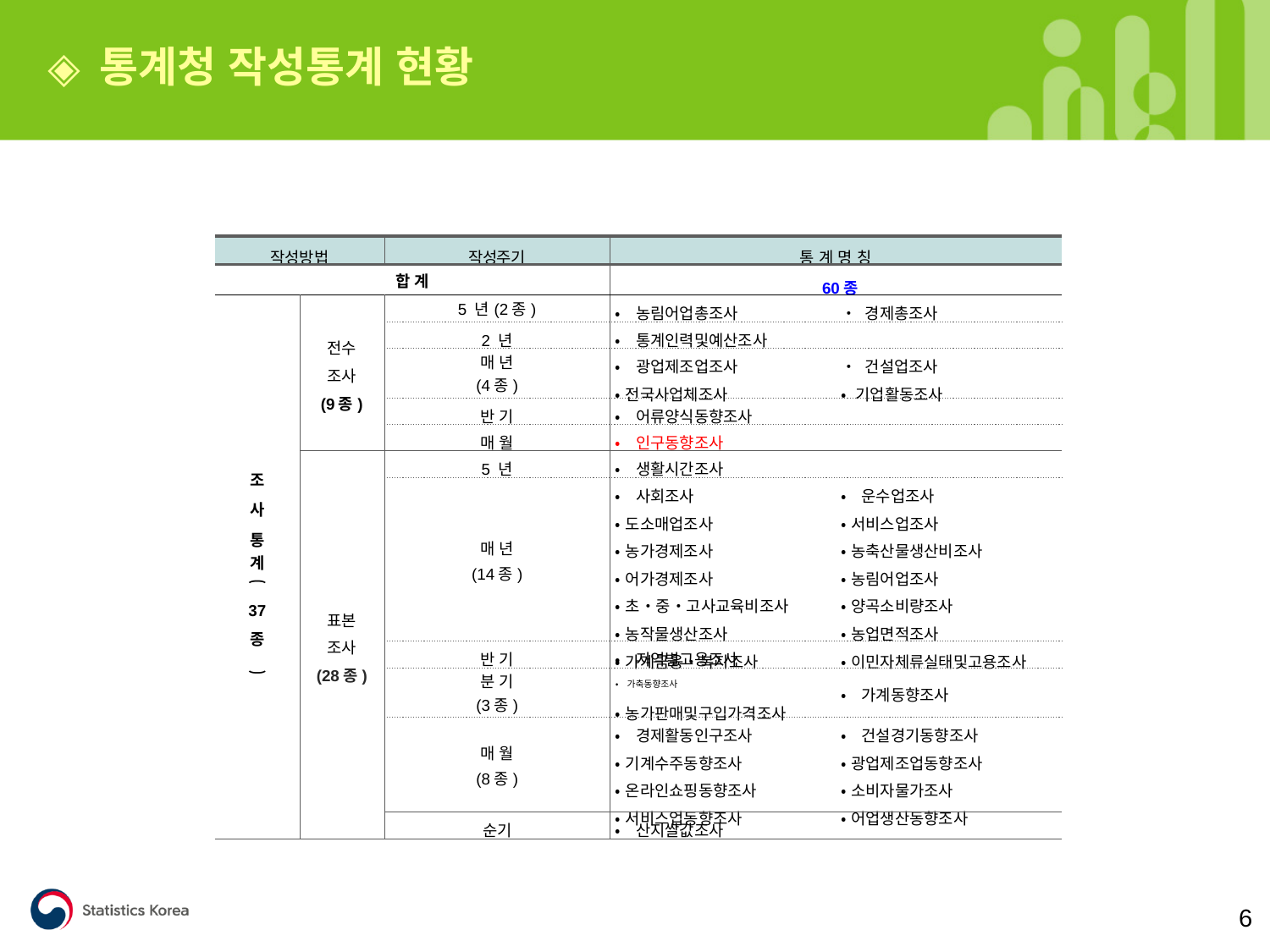

◈ 통계청 작성통계 현황
| 작성방법 |  | 작성주기 | 통 계 명 칭 |  |
| --- | --- | --- | --- | --- |
| 합 계 |  |  | 60종 |  |
| 조 사 통 계 ⏜ 37 종 ⏝ | 전수 조사 (9종) | 5 년(2종) | •농림어업총조사 | • 경제총조사 |
|  |  | 2 년 | •통계인력및예산조사 |  |
|  |  | 매 년 (4종) | •광업제조업조사 •전국사업체조사 | • 건설업조사 • 기업활동조사 |
|  |  | 반 기 | •어류양식동향조사 |  |
|  |  | 매 월 | •인구동향조사 |  |
|  | 표본 조사 (28종) | 5 년 | •생활시간조사 |  |
|  |  | 매 년 (14종) | •사회조사 •도소매업조사 •농가경제조사 •어가경제조사 •초‧중‧고사교육비조사 •농작물생산조사 •가계금융‧복지조사 | •운수업조사 •서비스업조사 •농축산물생산비조사 •농림어업조사 •양곡소비량조사 •농업면적조사 •이민자체류실태및고용조사 |
|  |  | 반 기 | •지역별고용조사 |  |
|  |  | 분 기 (3종) | •가축동향조사 •농가판매및구입가격조사 | •가계동향조사 |
|  |  | 매 월 (8종) | •경제활동인구조사 •기계수주동향조사 •온라인쇼핑동향조사 •서비스업동향조사 | •건설경기동향조사 •광업제조업동향조사 •소비자물가조사 •어업생산동향조사 |
|  |  | 순기 | •산지쌀값조사 |  |